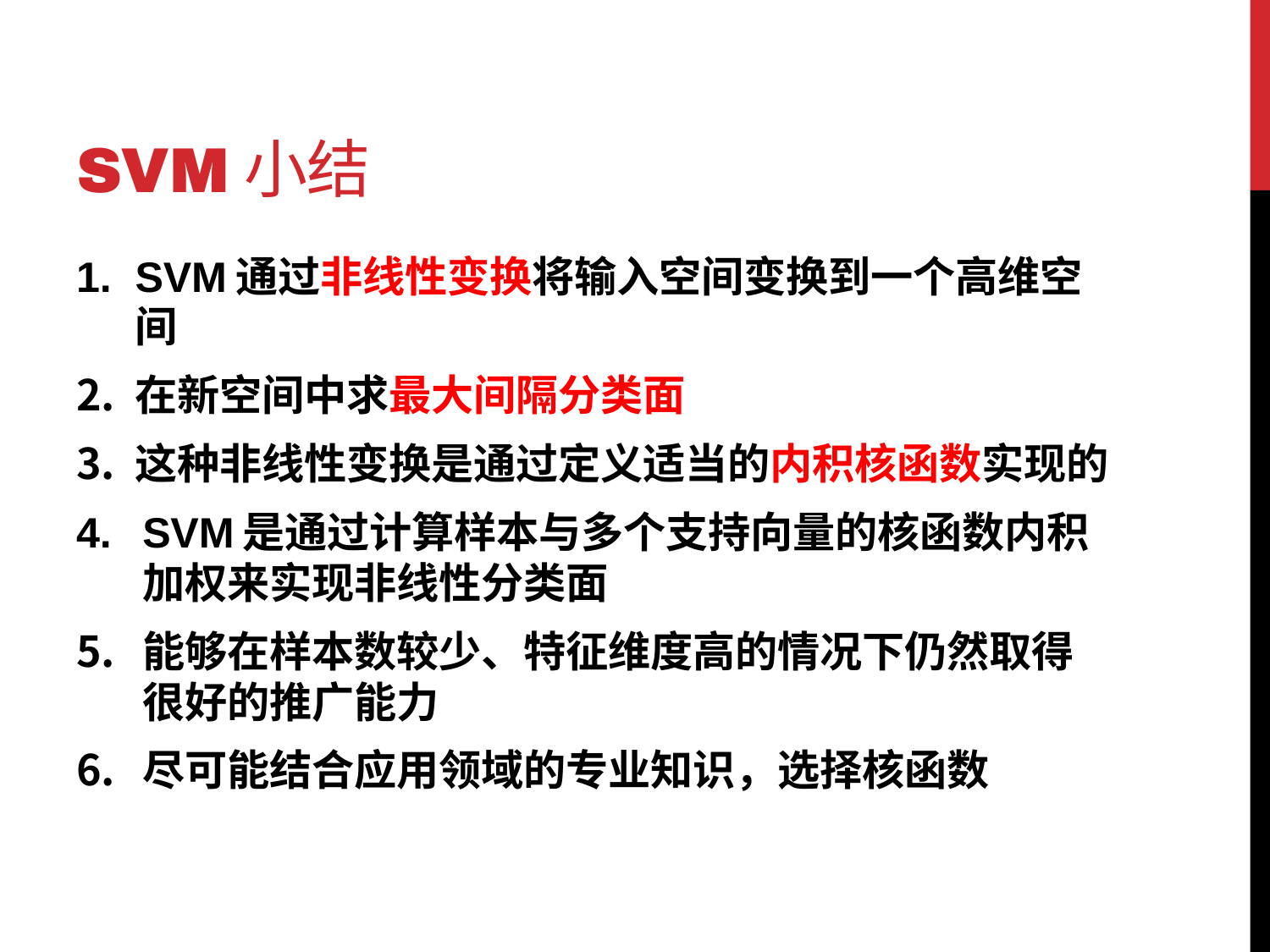

# SVM小结
SVM通过非线性变换将输入空间变换到一个高维空间
在新空间中求最大间隔分类面
这种非线性变换是通过定义适当的内积核函数实现的
SVM是通过计算样本与多个支持向量的核函数内积加权来实现非线性分类面
能够在样本数较少、特征维度高的情况下仍然取得很好的推广能力
尽可能结合应用领域的专业知识，选择核函数